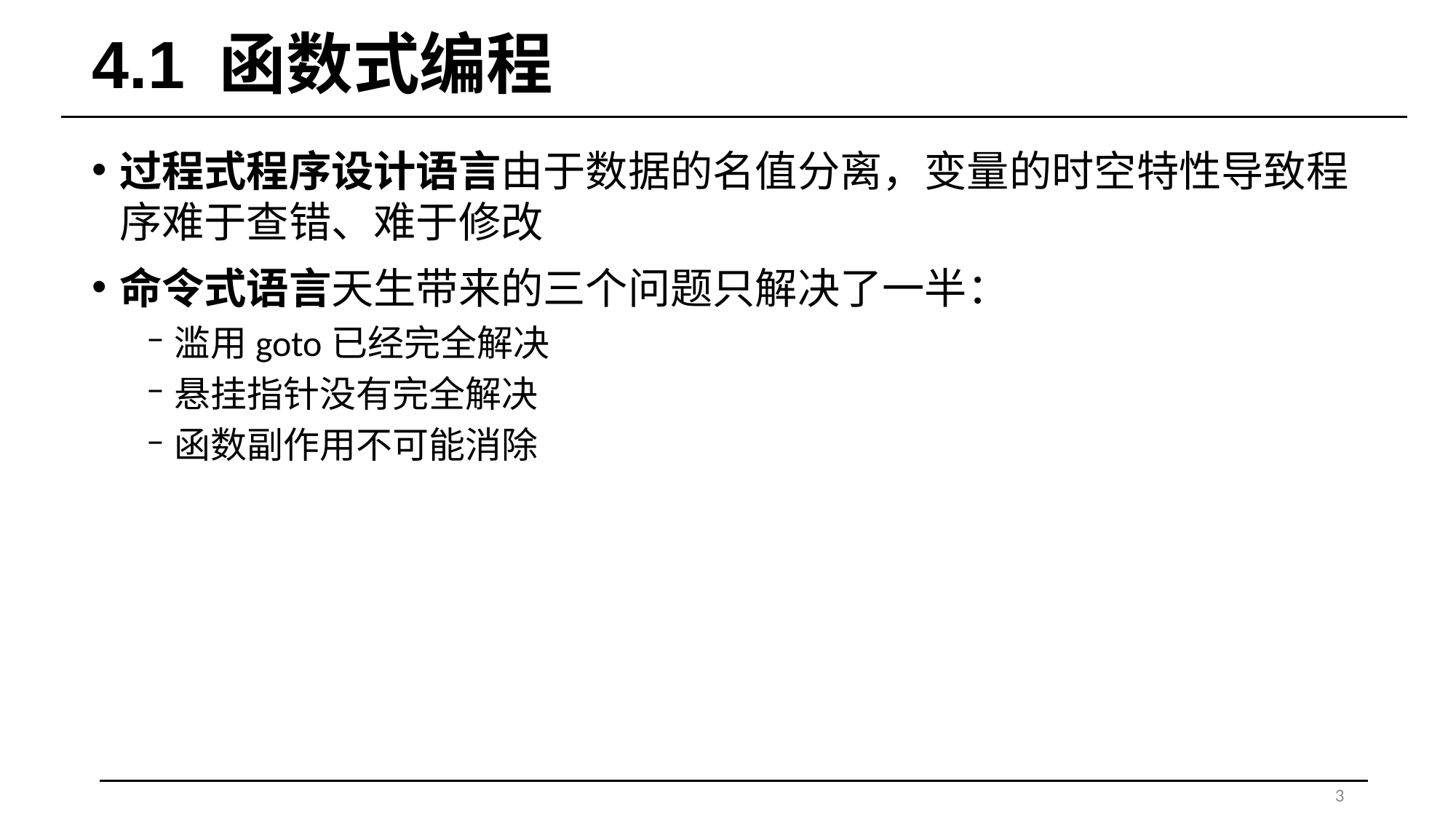

# 4.1 函数式编程
过程式程序设计语言由于数据的名值分离，变量的时空特性导致程序难于查错、难于修改
命令式语言天生带来的三个问题只解决了一半：
滥用goto已经完全解决
悬挂指针没有完全解决
函数副作用不可能消除
3